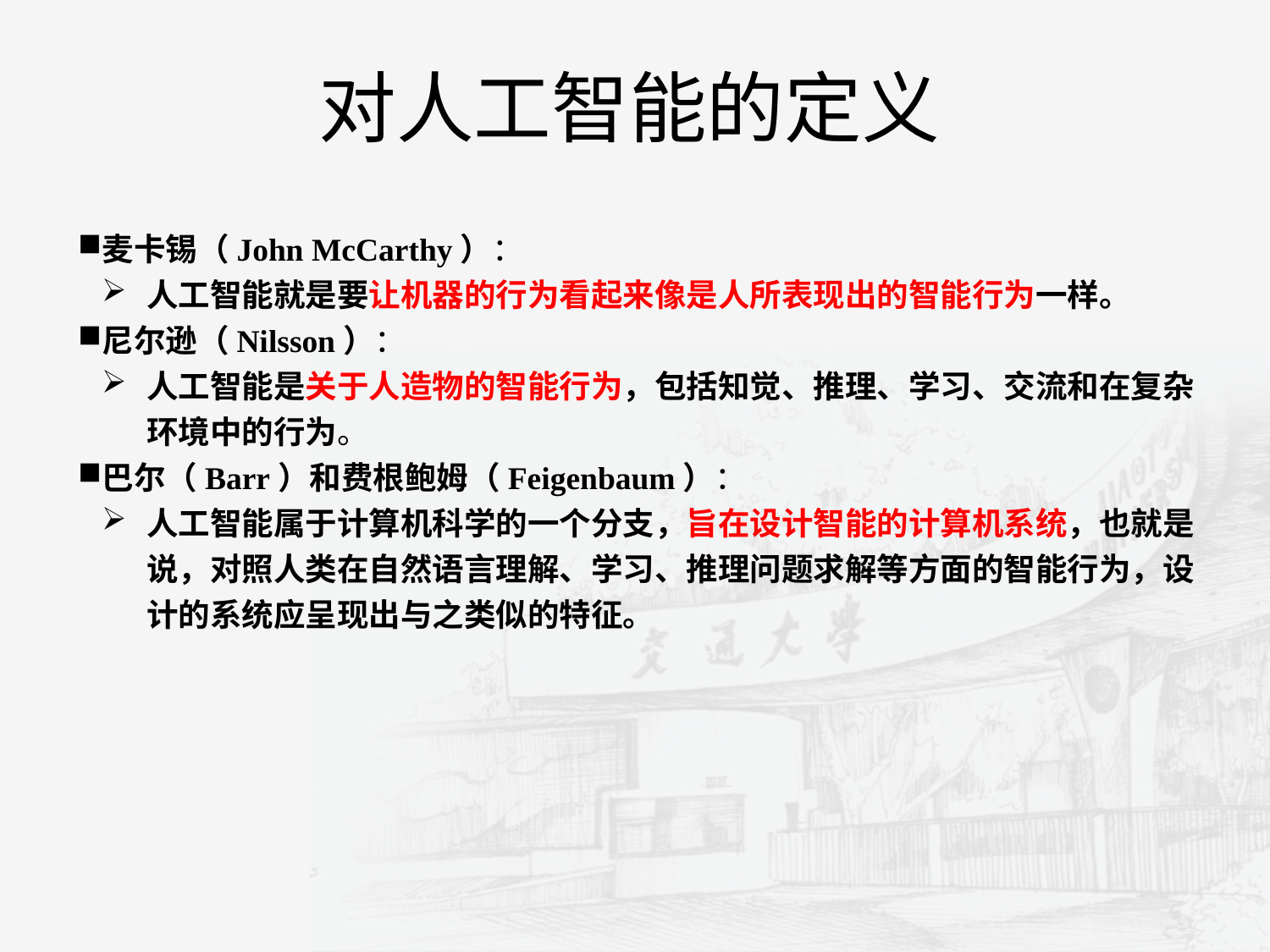

对人工智能的定义
麦卡锡（John McCarthy）：
人工智能就是要让机器的行为看起来像是人所表现出的智能行为一样。
尼尔逊（Nilsson）：
人工智能是关于人造物的智能行为，包括知觉、推理、学习、交流和在复杂环境中的行为。
巴尔（Barr）和费根鲍姆（Feigenbaum）：
人工智能属于计算机科学的一个分支，旨在设计智能的计算机系统，也就是说，对照人类在自然语言理解、学习、推理问题求解等方面的智能行为，设计的系统应呈现出与之类似的特征。
10